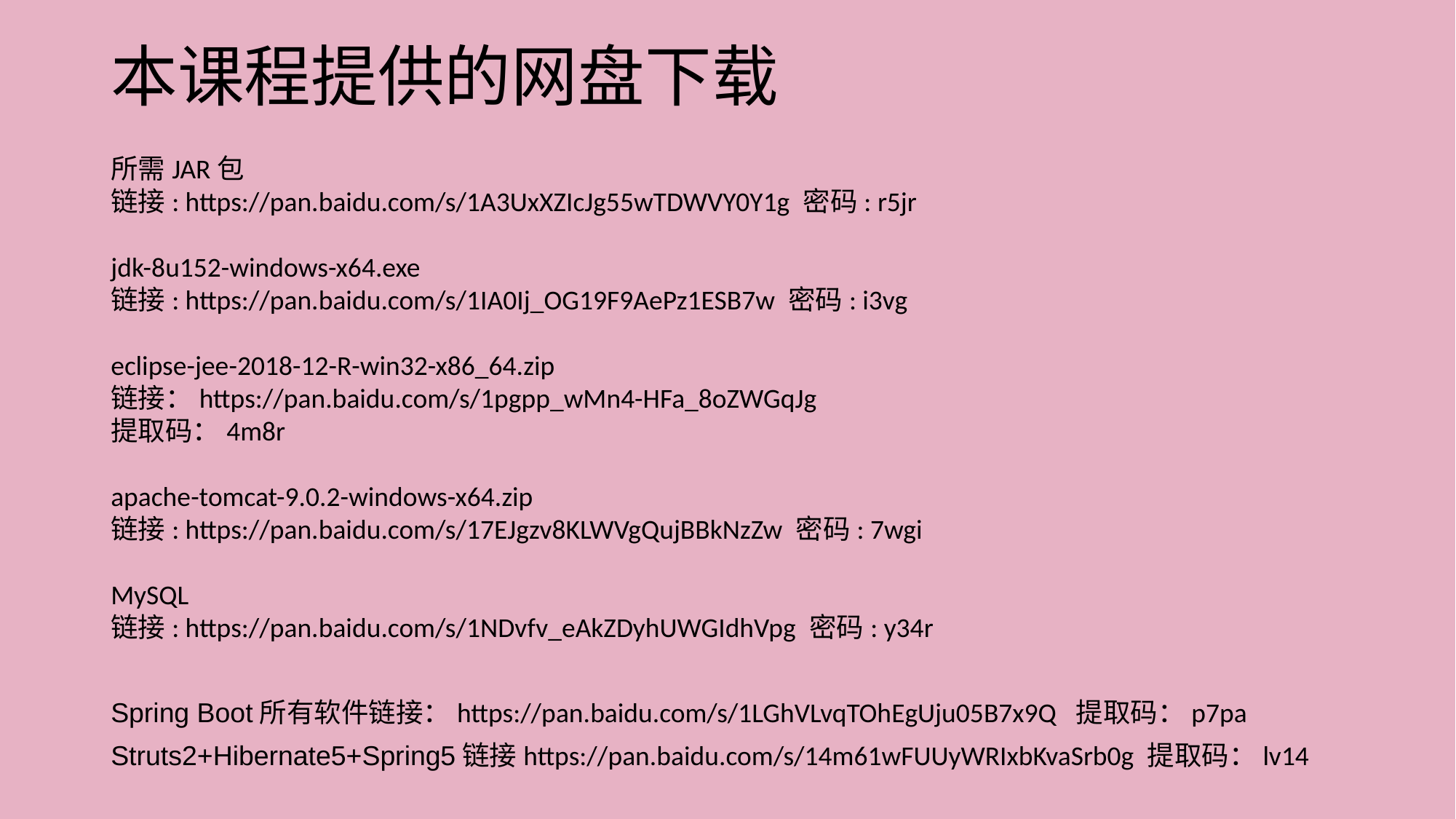

# 本课程提供的网盘下载
所需JAR包
链接: https://pan.baidu.com/s/1A3UxXZIcJg55wTDWVY0Y1g 密码: r5jr

jdk-8u152-windows-x64.exe
链接: https://pan.baidu.com/s/1IA0Ij_OG19F9AePz1ESB7w 密码: i3vg

eclipse-jee-2018-12-R-win32-x86_64.zip
链接：https://pan.baidu.com/s/1pgpp_wMn4-HFa_8oZWGqJg
提取码：4m8r

apache-tomcat-9.0.2-windows-x64.zip
链接: https://pan.baidu.com/s/17EJgzv8KLWVgQujBBkNzZw 密码: 7wgi

MySQL
链接: https://pan.baidu.com/s/1NDvfv_eAkZDyhUWGIdhVpg 密码: y34r

Spring Boot所有软件链接：https://pan.baidu.com/s/1LGhVLvqTOhEgUju05B7x9Q  提取码：p7pa
Struts2+Hibernate5+Spring5链接https://pan.baidu.com/s/14m61wFUUyWRIxbKvaSrb0g 提取码：lv14